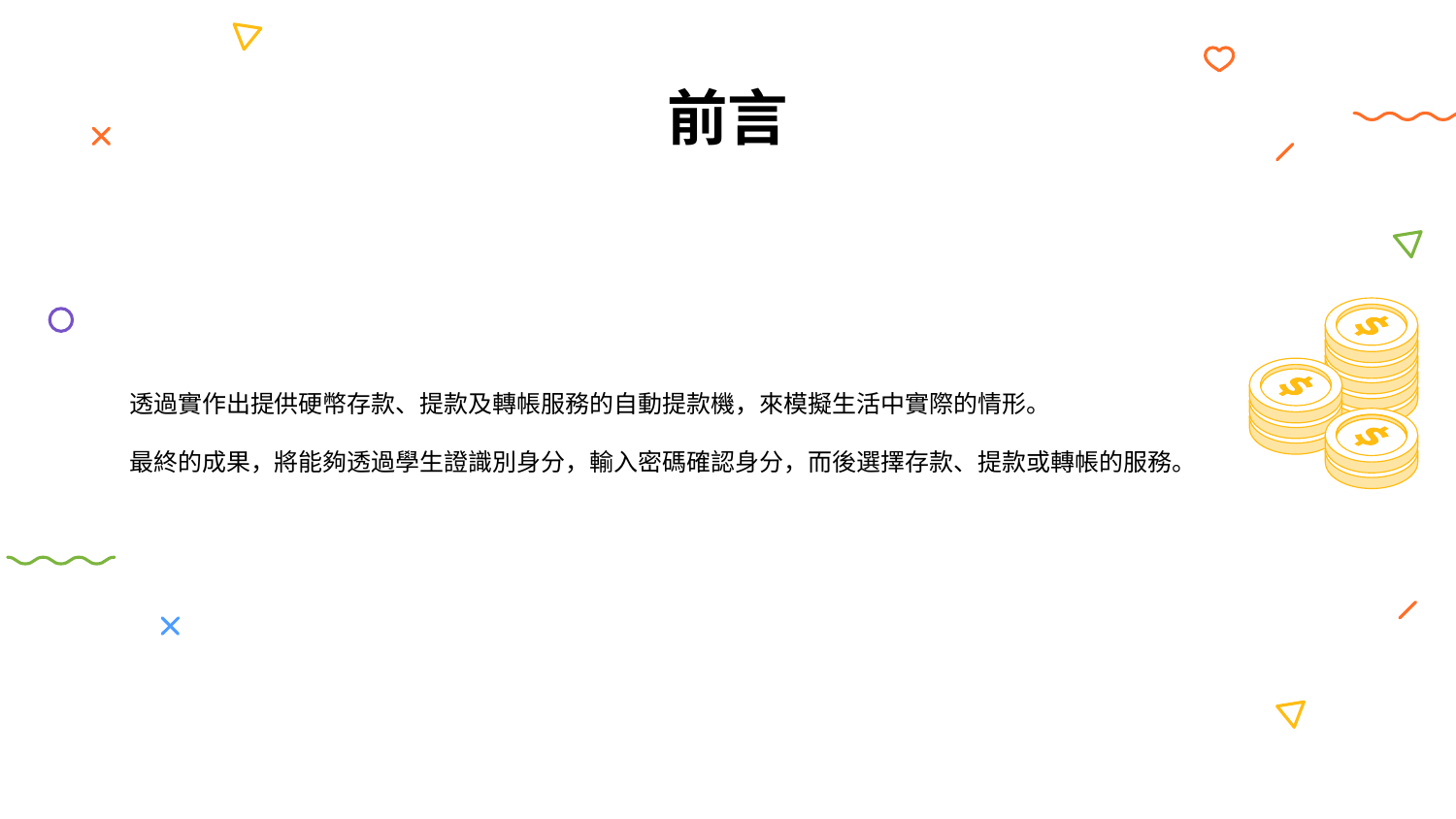

# 前言
透過實作出提供硬幣存款、提款及轉帳服務的自動提款機，來模擬生活中實際的情形。

最終的成果，將能夠透過學生證識別身分，輸入密碼確認身分，而後選擇存款、提款或轉帳的服務。